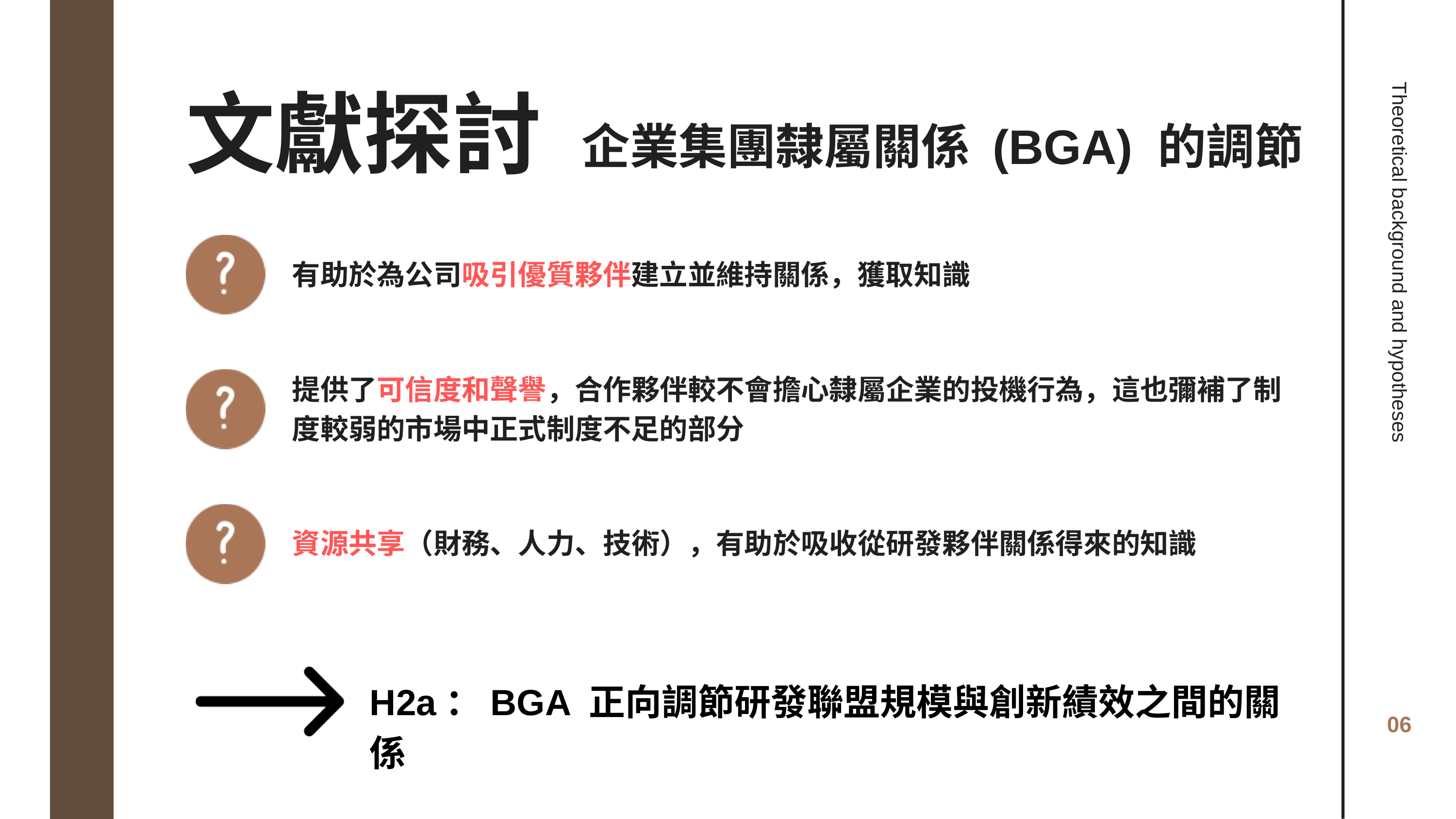

文獻探討
企業集團隸屬關係 (BGA) 的調節

有助於為公司吸引優質夥伴建立並維持關係，獲取知識
Theoretical background and hypotheses
提供了可信度和聲譽，合作夥伴較不會擔心隸屬企業的投機行為，這也彌補了制度較弱的市場中正式制度不足的部分

資源共享（財務、人力、技術），有助於吸收從研發夥伴關係得來的知識

H2a：BGA 正向調節研發聯盟規模與創新績效之間的關係
06